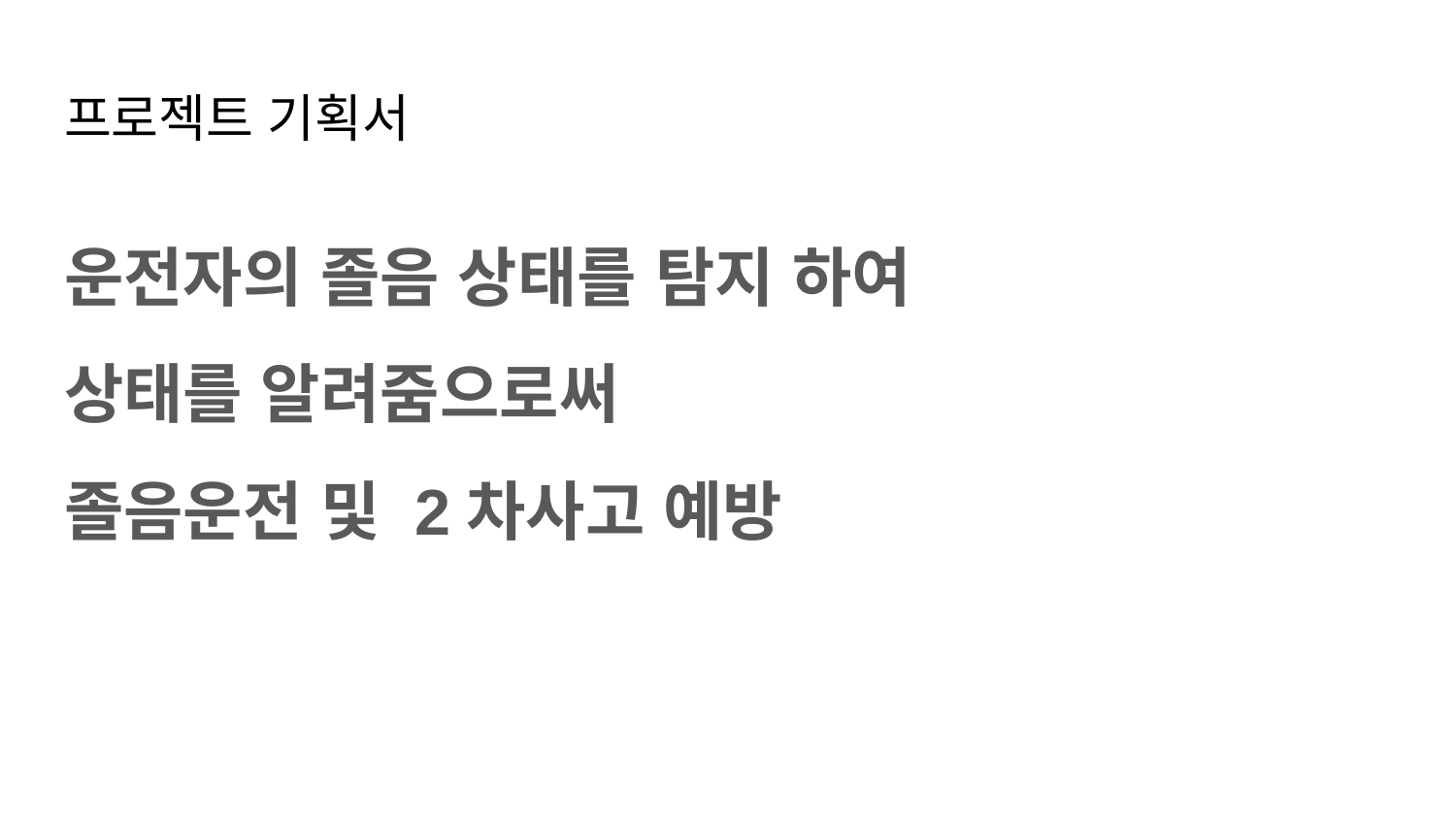

# 프로젝트 기획서
운전자의 졸음 상태를 탐지 하여
상태를 알려줌으로써
졸음운전 및 2차사고 예방